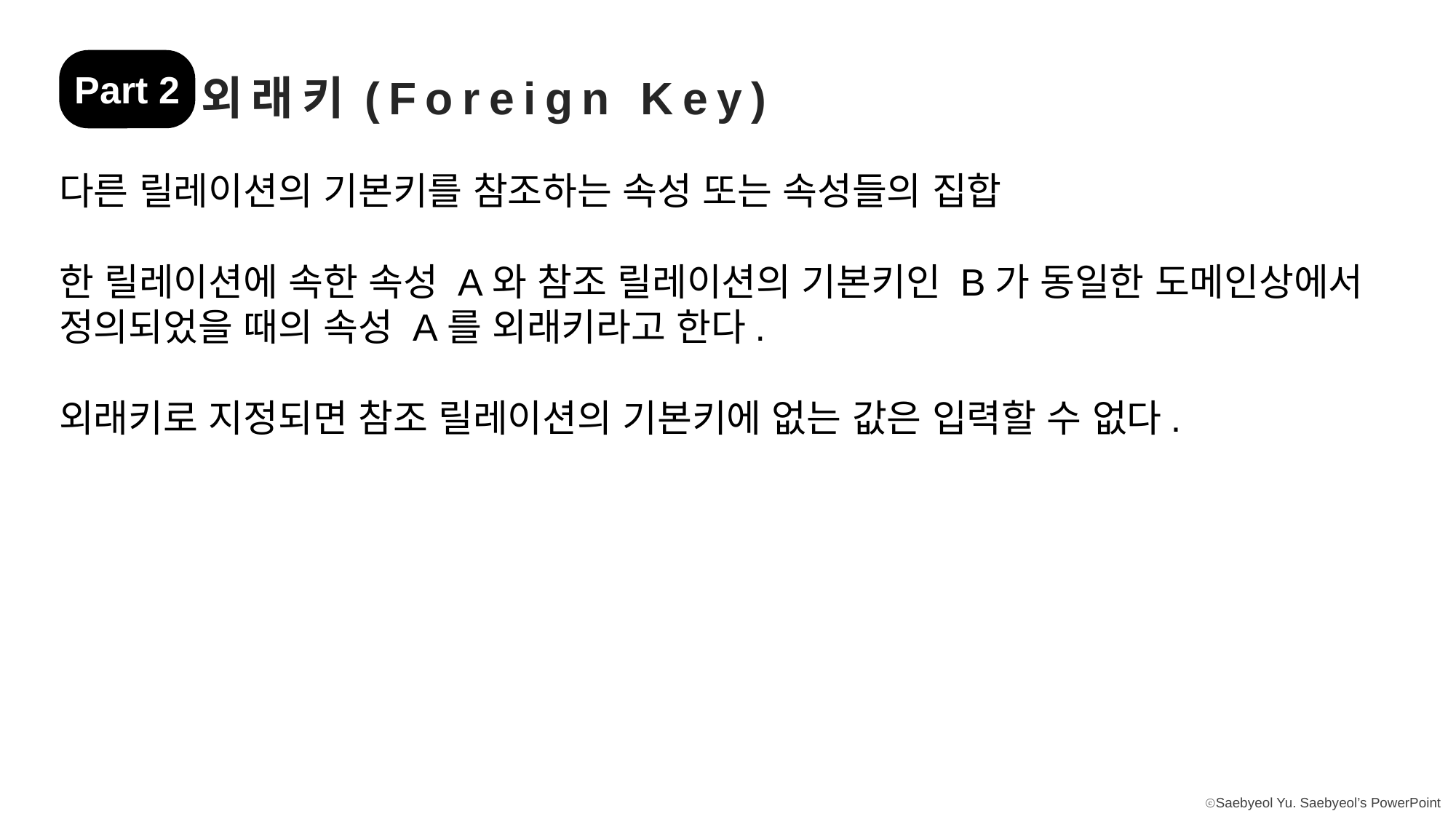

Part 2
외래키(Foreign Key)
다른 릴레이션의 기본키를 참조하는 속성 또는 속성들의 집합

한 릴레이션에 속한 속성 A와 참조 릴레이션의 기본키인 B가 동일한 도메인상에서 정의되었을 때의 속성 A를 외래키라고 한다.

외래키로 지정되면 참조 릴레이션의 기본키에 없는 값은 입력할 수 없다.